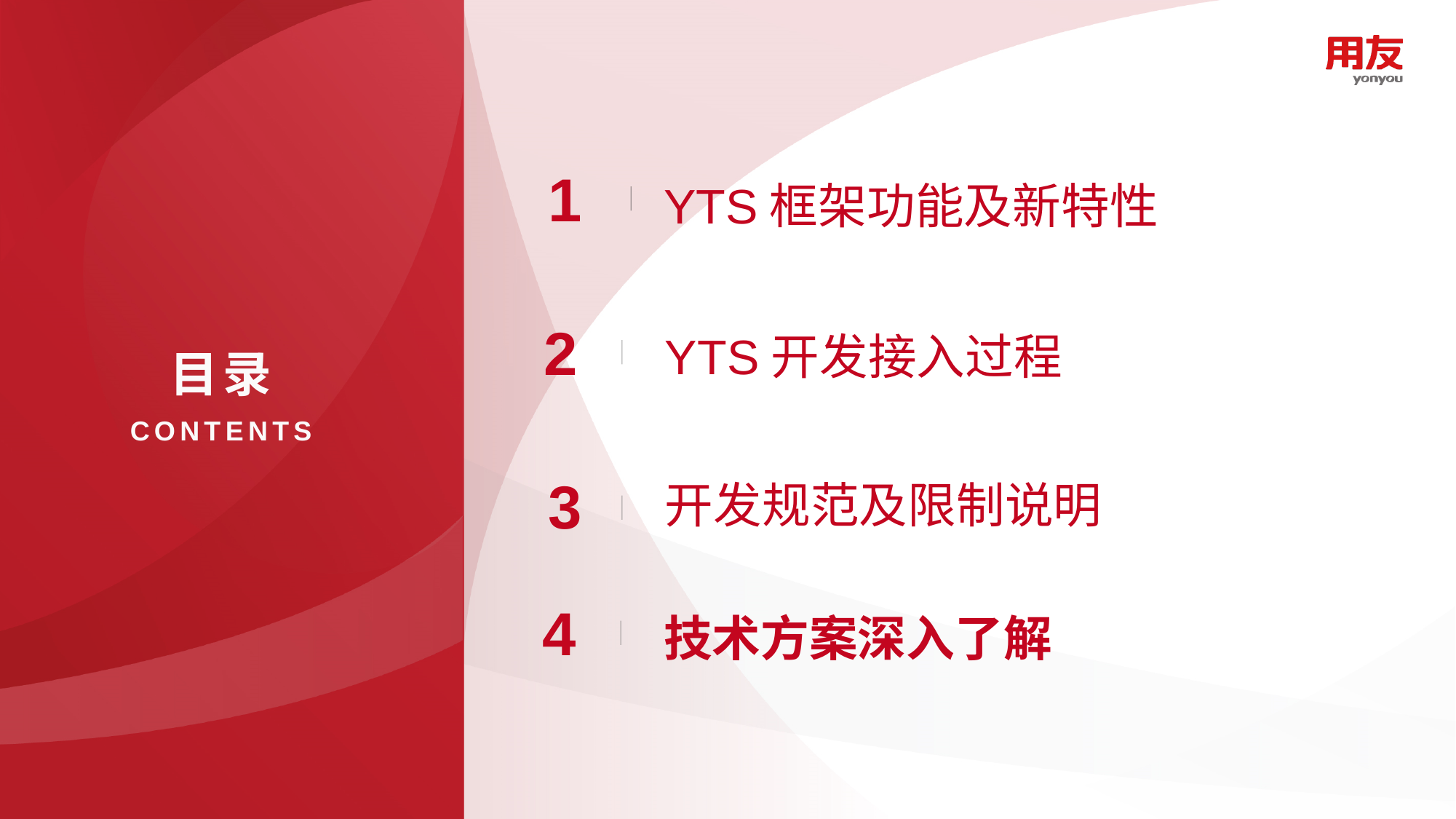

1
YTS框架功能及新特性
2
YTS开发接入过程
目录
CONTENTS
3
开发规范及限制说明
4
技术方案深入了解